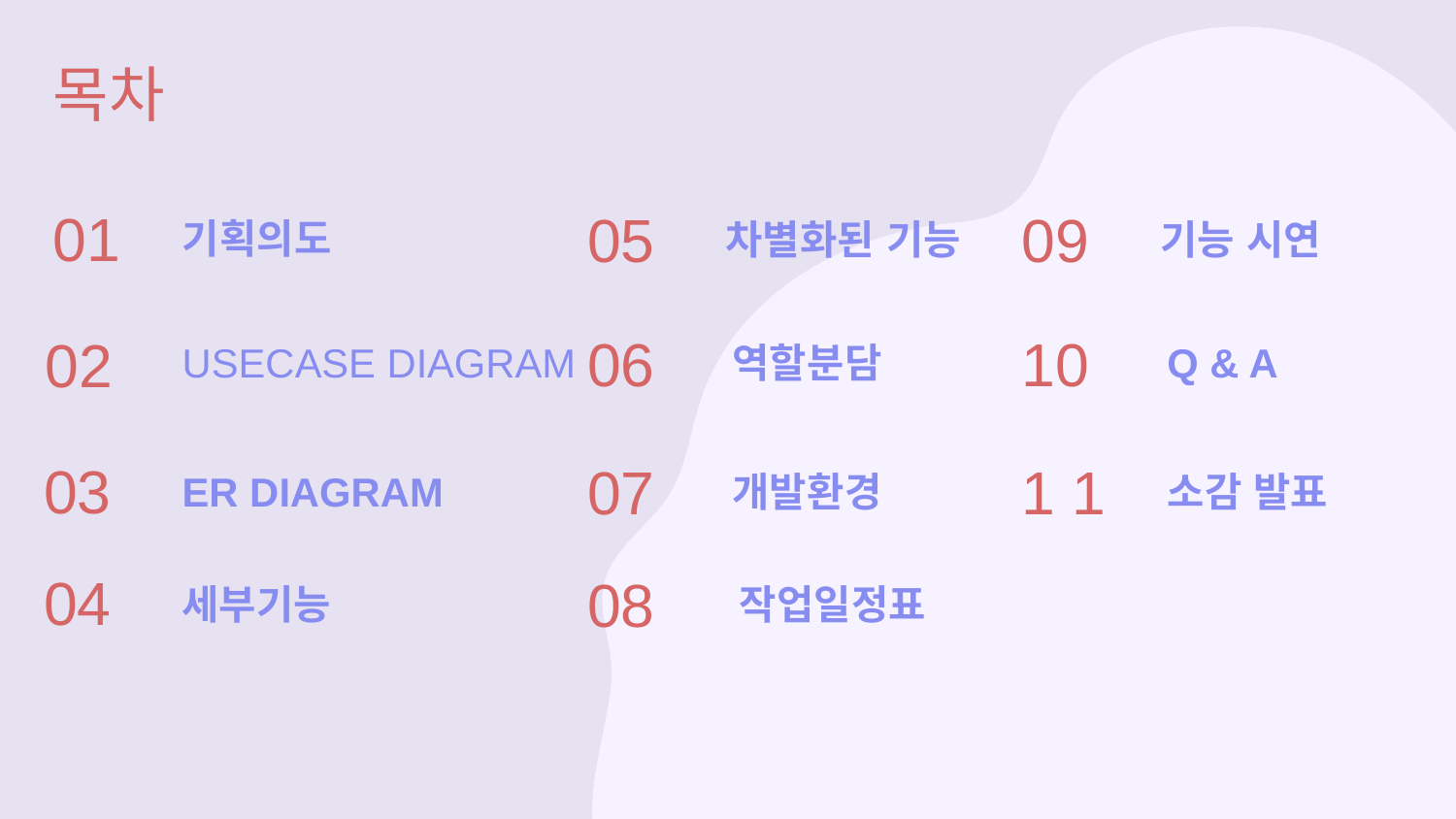

# 목차
01
기획의도
05
차별화된 기능
09
기능 시연
USECASE DIAGRAM
06
역할분담
10
Q & A
02
03
ER DIAGRAM
07
개발환경
1 1
소감 발표
04
세부기능
08
 작업일정표